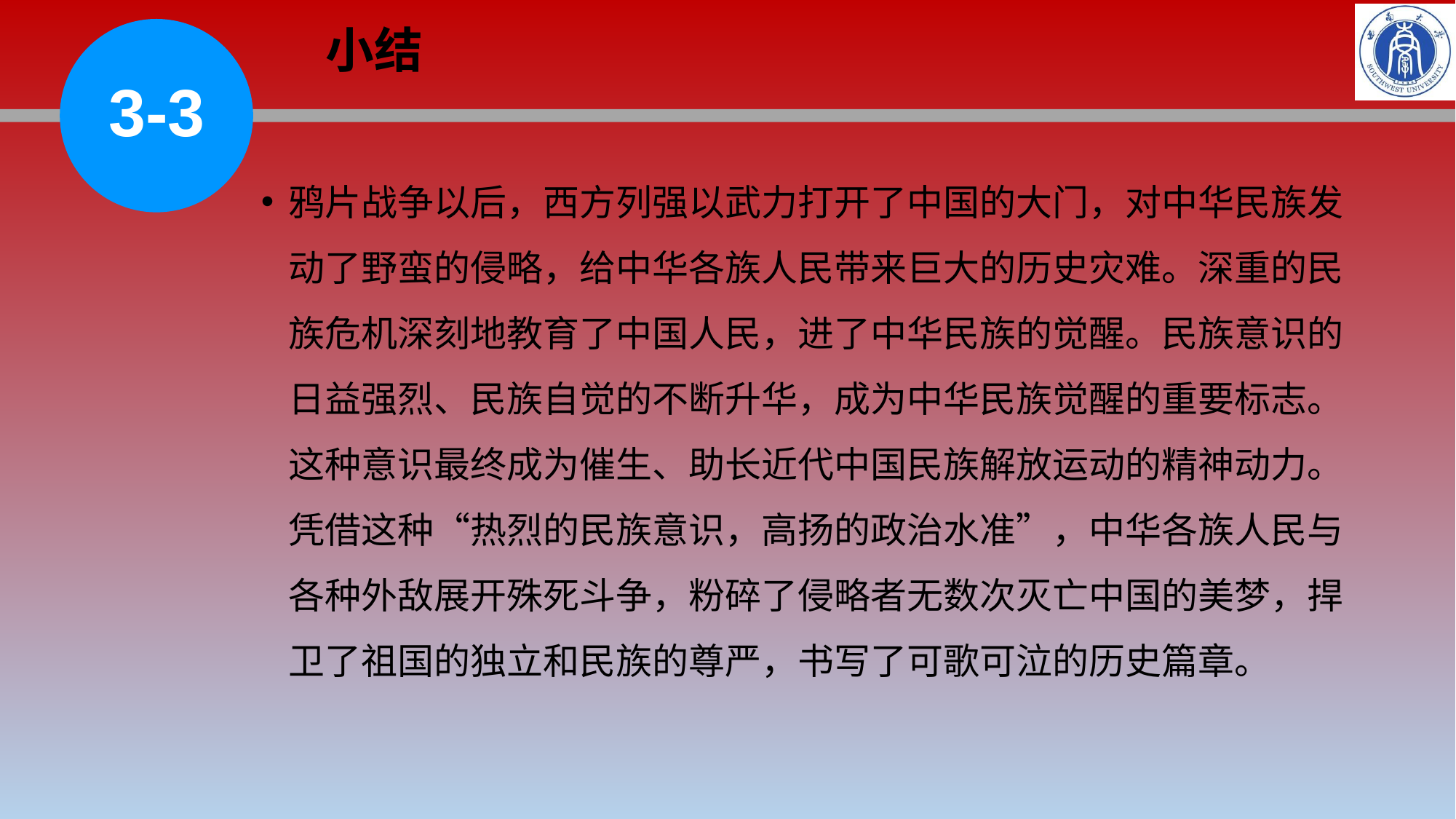

小结
3-3
鸦片战争以后，西方列强以武力打开了中国的大门，对中华民族发动了野蛮的侵略，给中华各族人民带来巨大的历史灾难。深重的民族危机深刻地教育了中国人民，进了中华民族的觉醒。民族意识的日益强烈、民族自觉的不断升华，成为中华民族觉醒的重要标志。这种意识最终成为催生、助长近代中国民族解放运动的精神动力。凭借这种“热烈的民族意识，高扬的政治水准”，中华各族人民与各种外敌展开殊死斗争，粉碎了侵略者无数次灭亡中国的美梦，捍卫了祖国的独立和民族的尊严，书写了可歌可泣的历史篇章。